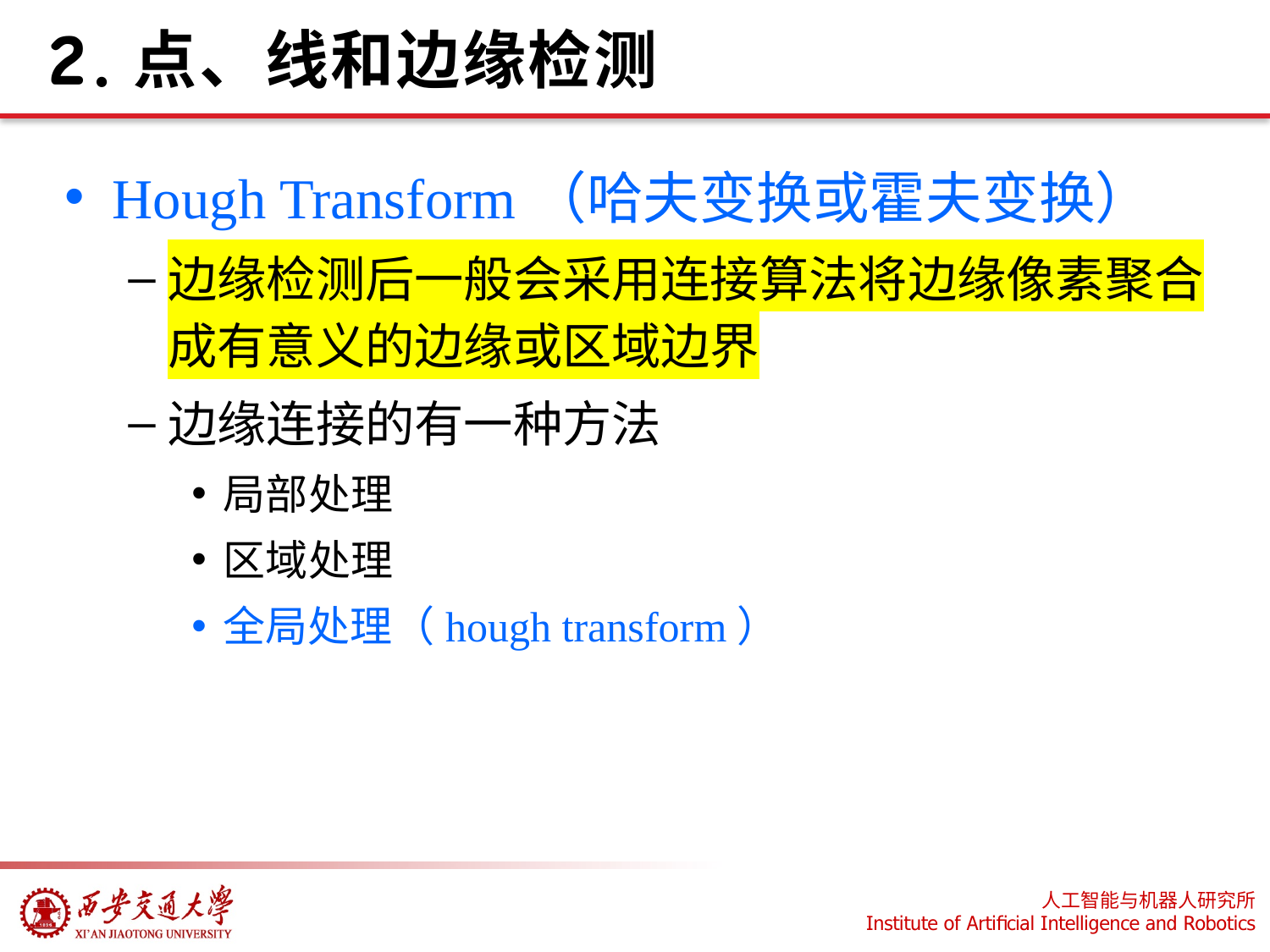

# 2.点、线和边缘检测
Hough Transform（哈夫变换或霍夫变换）
边缘检测后一般会采用连接算法将边缘像素聚合成有意义的边缘或区域边界
边缘连接的有一种方法
局部处理
区域处理
全局处理（hough transform）